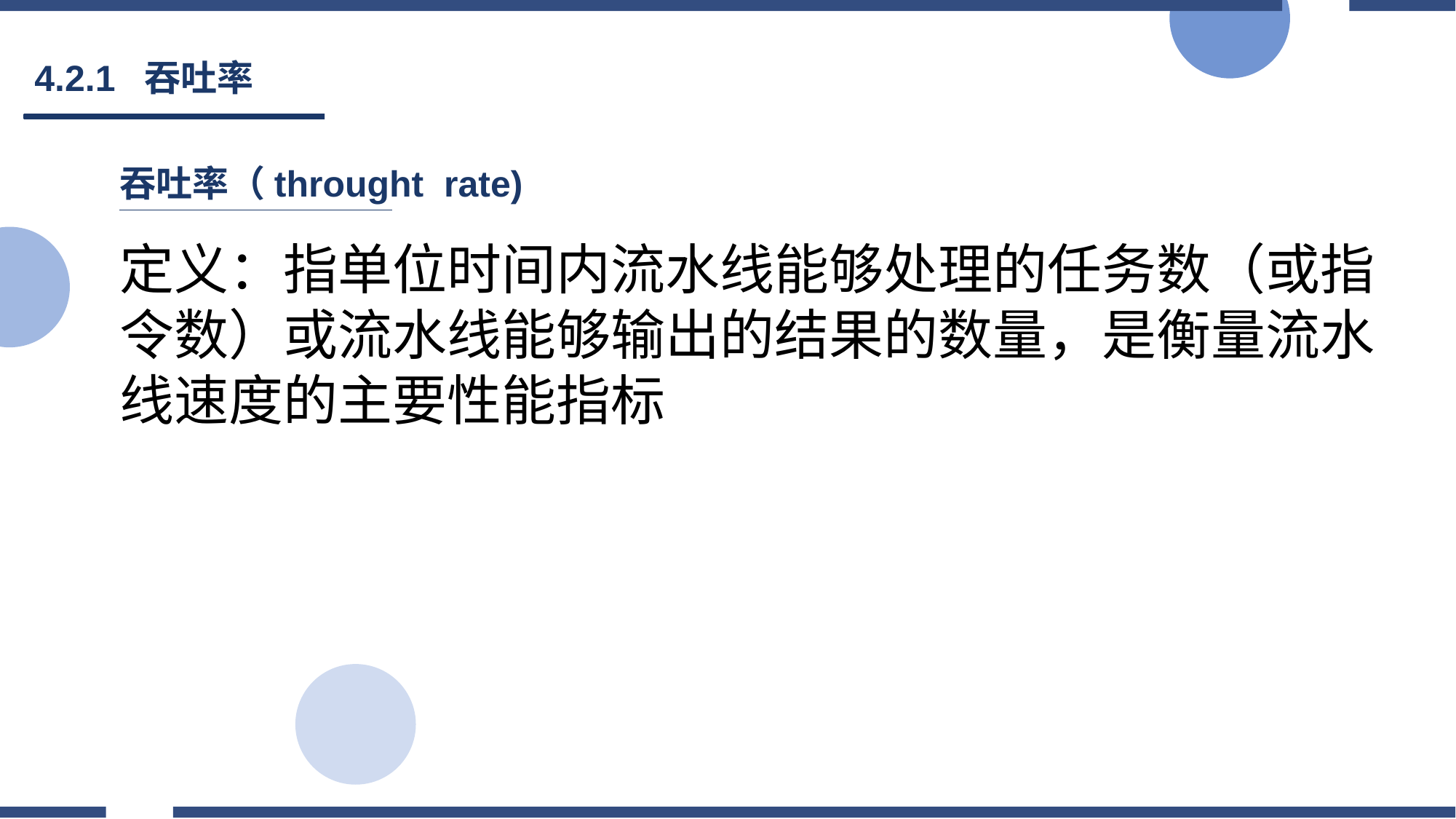

# 4.2.1  吞吐率
吞吐率（throught  rate)
定义：指单位时间内流水线能够处理的任务数（或指令数）或流水线能够输出的结果的数量，是衡量流水线速度的主要性能指标